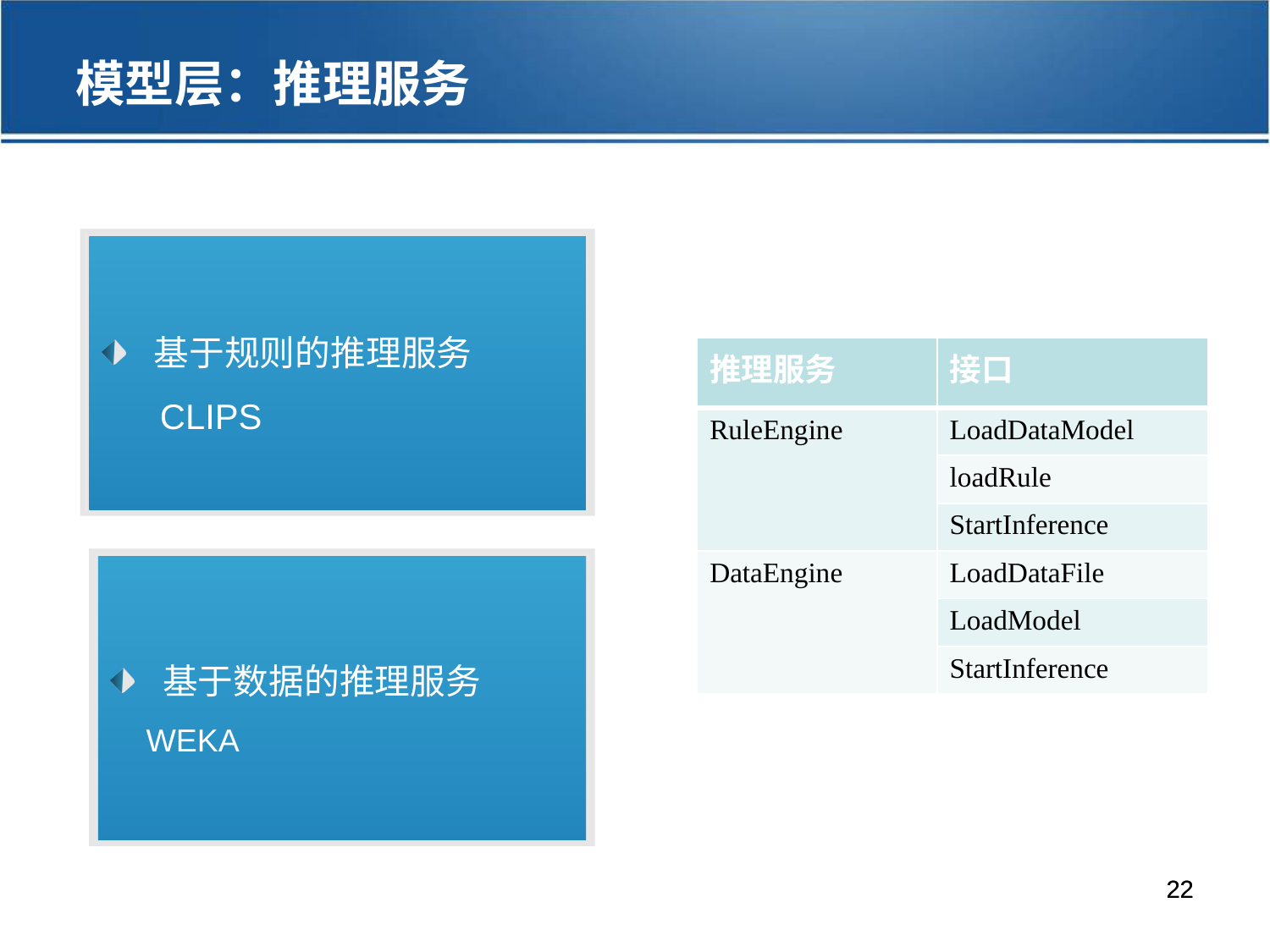

模型层：推理服务

  基于规则的推理服务
      CLIPS
| 推理服务 | 接口 |
| --- | --- |
| RuleEngine | LoadDataModel |
|  | loadRule |
|  | StartInference |
| DataEngine | LoadDataFile |
|  | LoadModel |
|  | StartInference |

  基于数据的推理服务
    WEKA
22
22